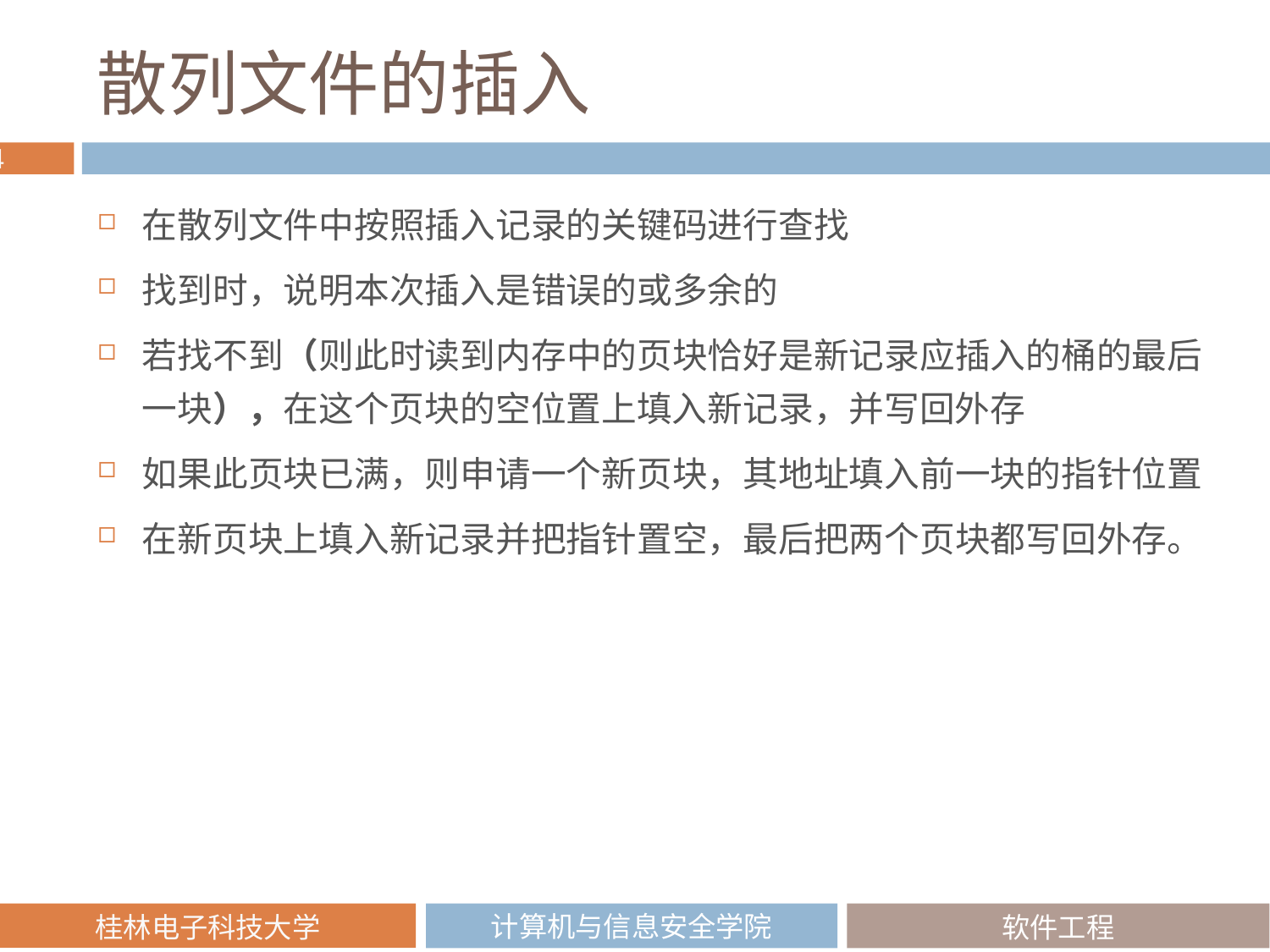

# 散列文件的插入
在散列文件中按照插入记录的关键码进行查找
找到时，说明本次插入是错误的或多余的
若找不到（则此时读到内存中的页块恰好是新记录应插入的桶的最后一块），在这个页块的空位置上填入新记录，并写回外存
如果此页块已满，则申请一个新页块，其地址填入前一块的指针位置
在新页块上填入新记录并把指针置空，最后把两个页块都写回外存。